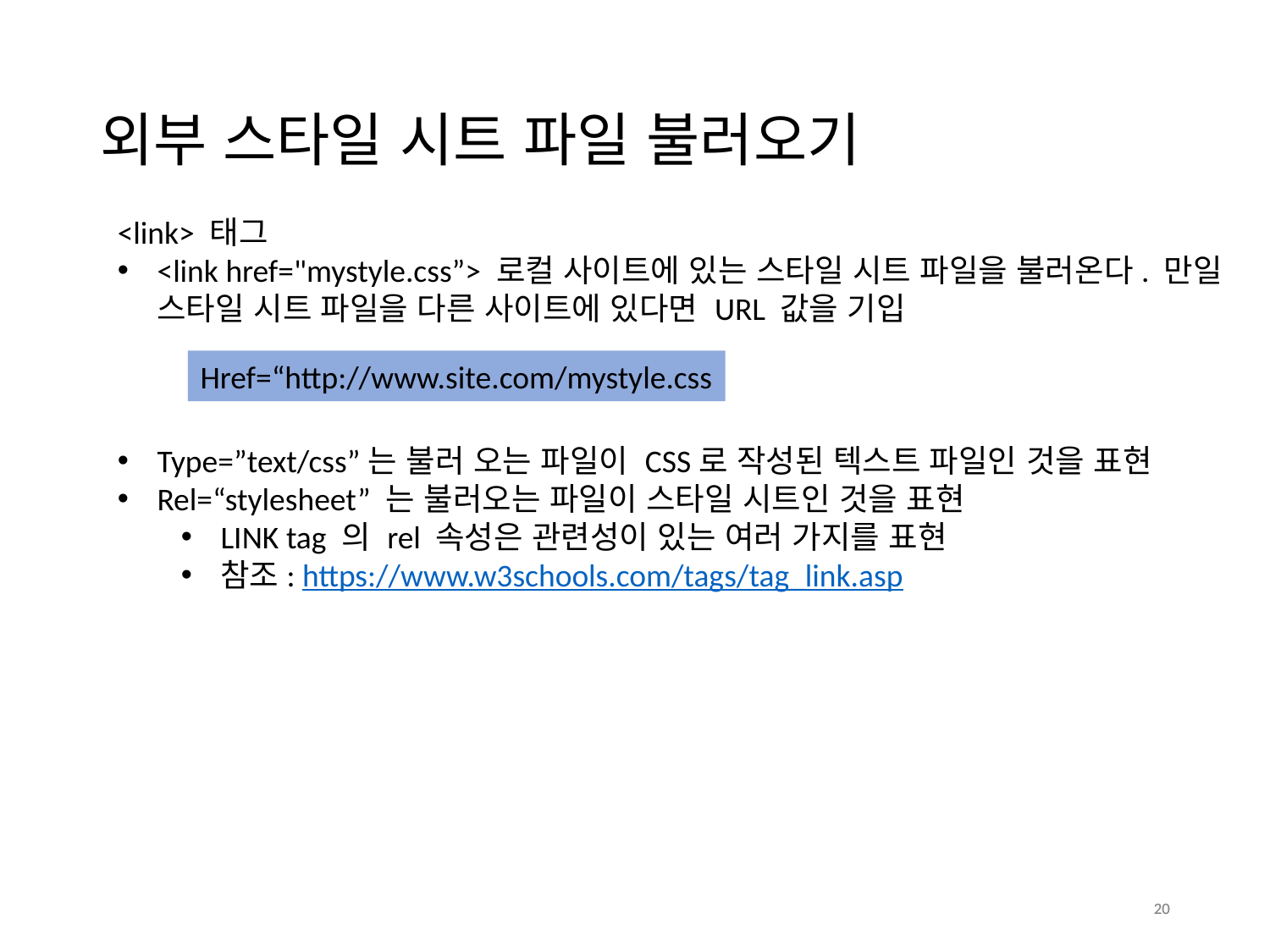

# 외부 스타일 시트 파일 불러오기
<link> 태그
<link href="mystyle.css”> 로컬 사이트에 있는 스타일 시트 파일을 불러온다. 만일 스타일 시트 파일을 다른 사이트에 있다면 URL 값을 기입

Type=”text/css”는 불러 오는 파일이 CSS로 작성된 텍스트 파일인 것을 표현
Rel=“stylesheet” 는 불러오는 파일이 스타일 시트인 것을 표현
LINK tag 의 rel 속성은 관련성이 있는 여러 가지를 표현
참조: https://www.w3schools.com/tags/tag_link.asp

Href=“http://www.site.com/mystyle.css

20
20